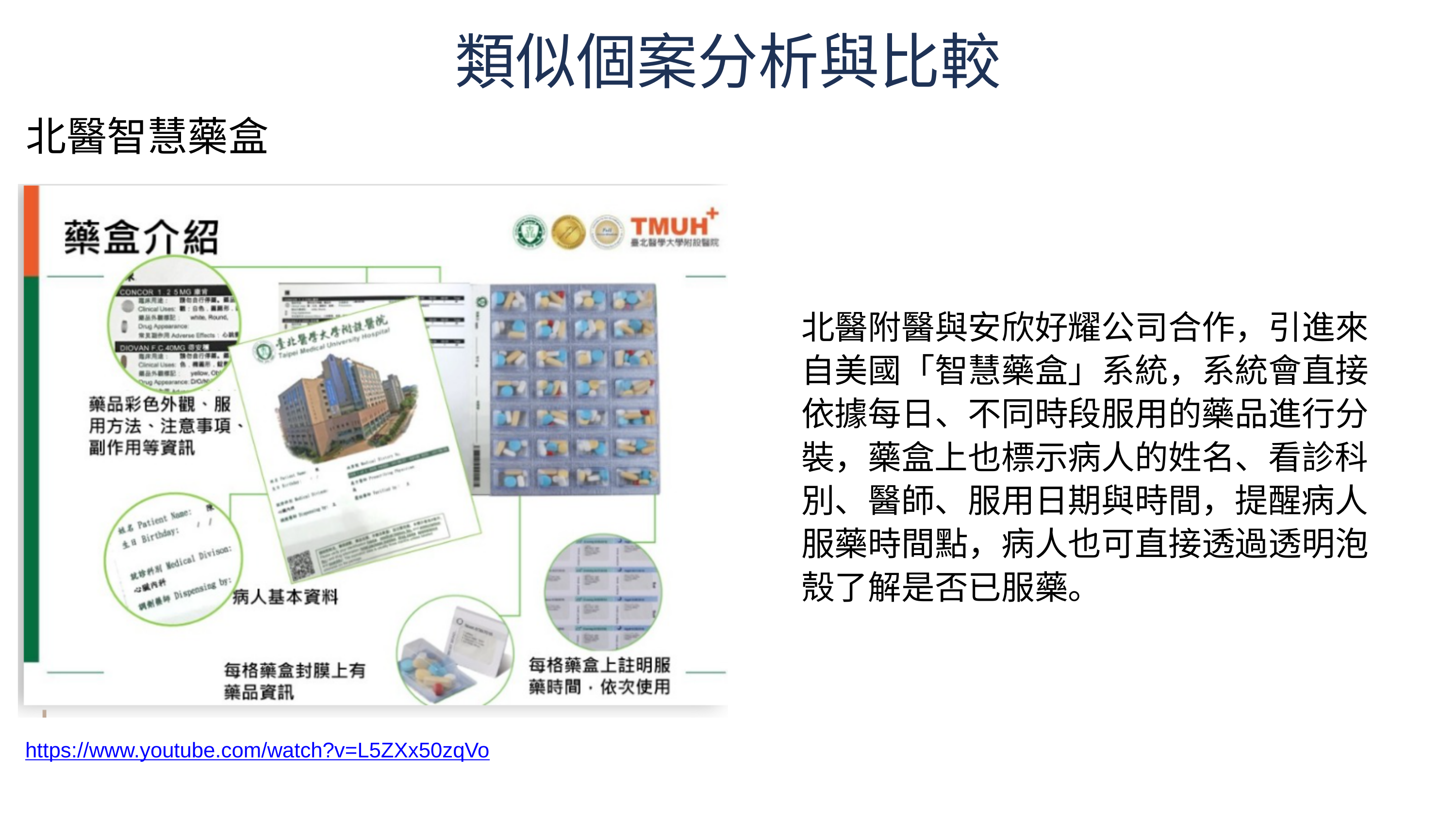

類似個案分析與比較
北醫智慧藥盒

北醫附醫與安欣好耀公司合作，引進來自美國「智慧藥盒」系統，系統會直接依據每日、不同時段服用的藥品進行分裝，藥盒上也標示病人的姓名、看診科別、醫師、服用日期與時間，提醒病人服藥時間點，病人也可直接透過透明泡殼了解是否已服藥。

https://www.youtube.com/watch?v=L5ZXx50zqVo